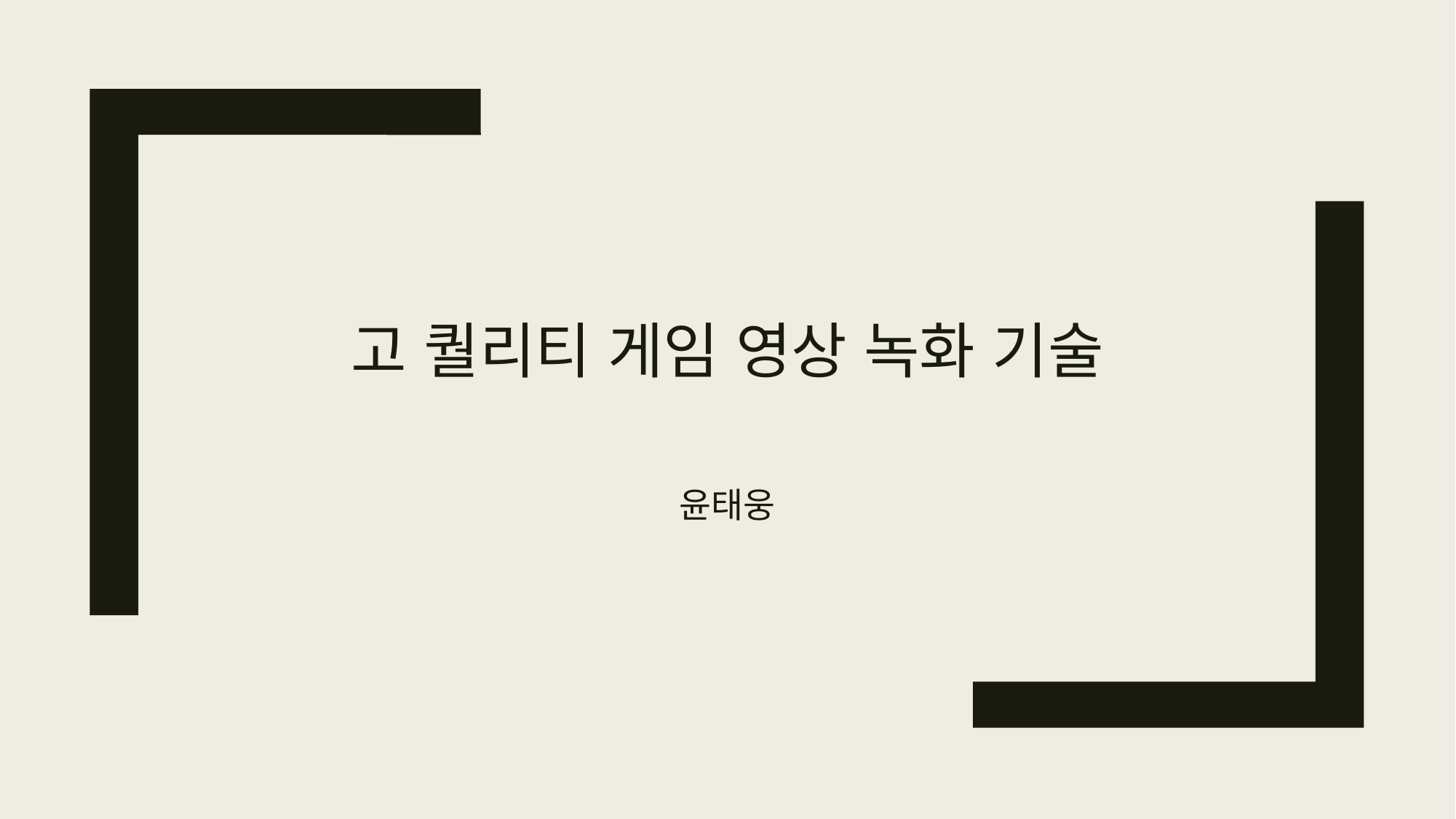

# 고 퀄리티 게임 영상 녹화 기술
윤태웅